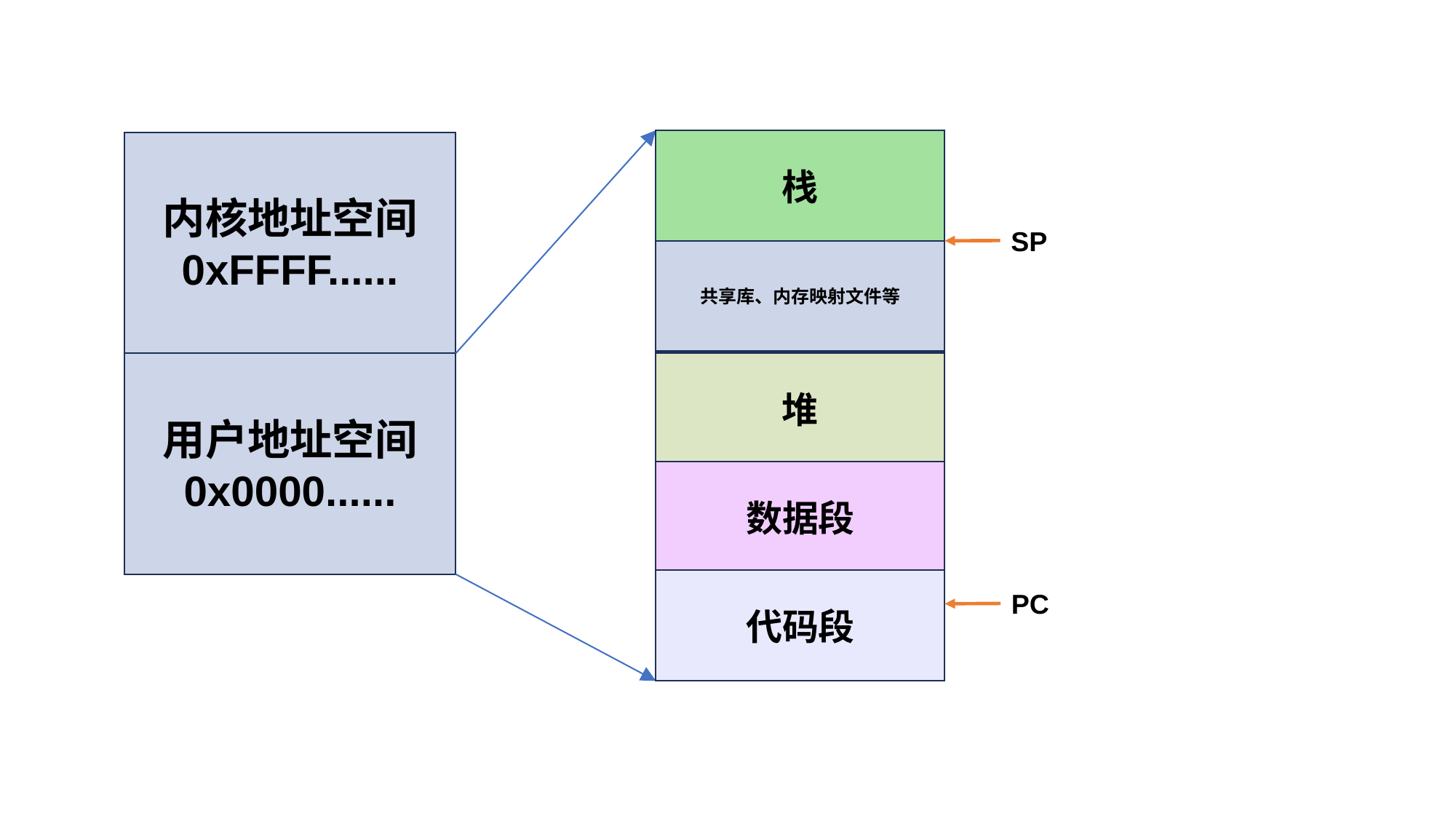

栈
内核地址空间
0xFFFF......
SP
共享库、内存映射文件等
堆
用户地址空间
0x0000......
数据段
代码段
PC